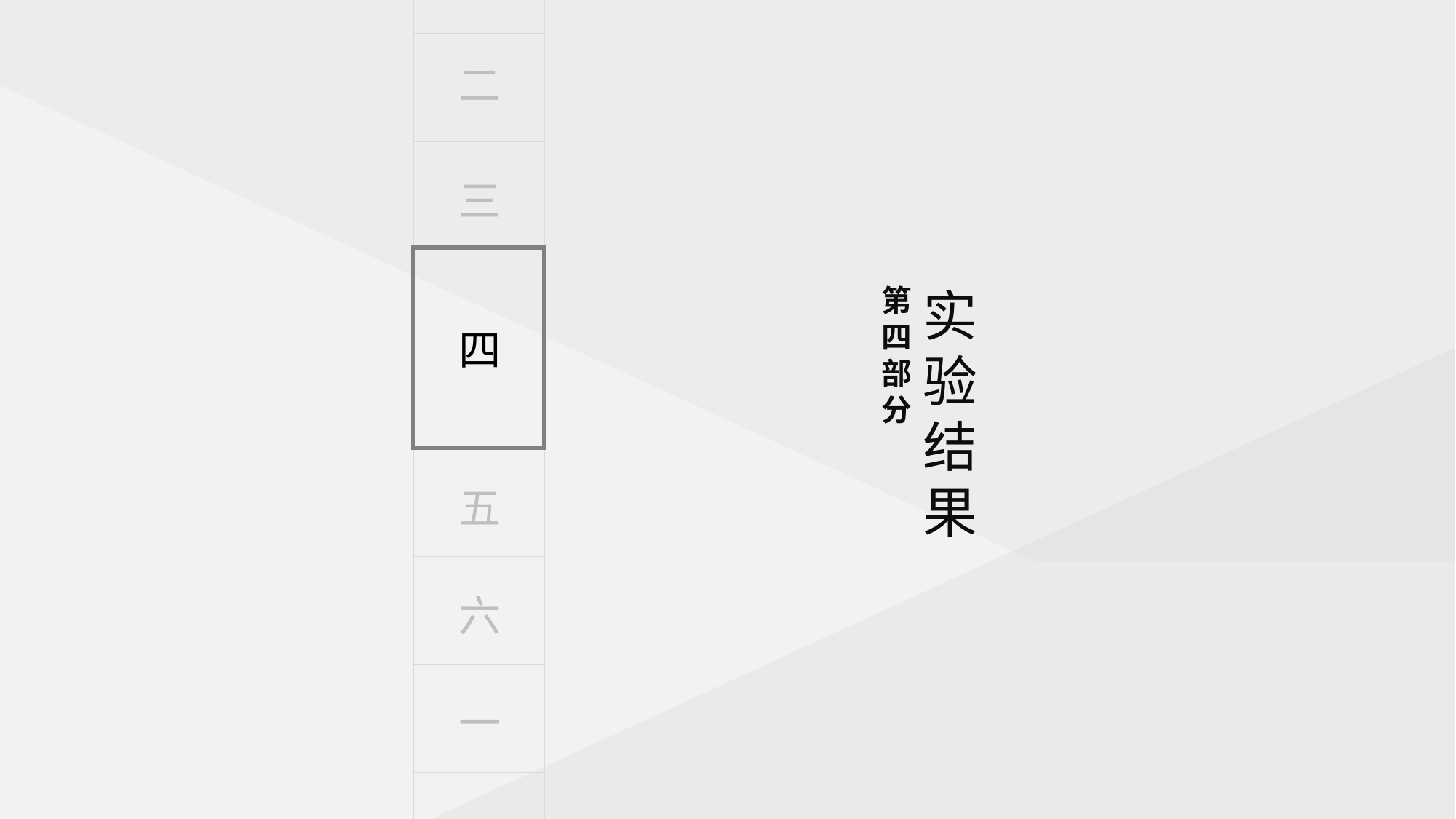

二
三
第四部分
实验结果
四
五
六
一